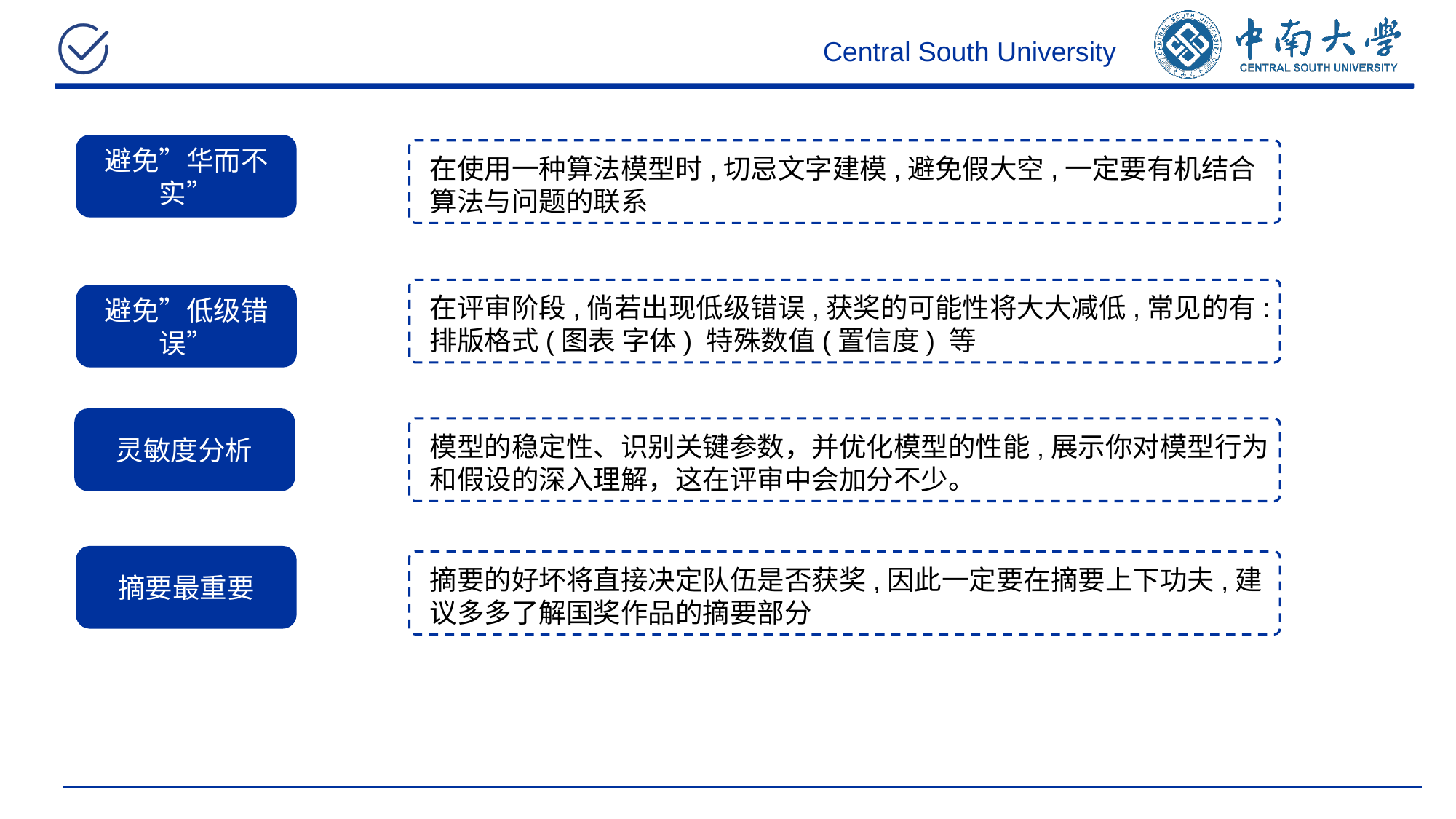

避免”华而不实”

在使用一种算法模型时,切忌文字建模,避免假大空,一定要有机结合算法与问题的联系

避免”低级错误”
在评审阶段,倘若出现低级错误,获奖的可能性将大大减低,常见的有:
排版格式(图表 字体) 特殊数值(置信度) 等
灵敏度分析

模型的稳定性、识别关键参数，并优化模型的性能,展示你对模型行为和假设的深入理解，这在评审中会加分不少。
摘要最重要

摘要的好坏将直接决定队伍是否获奖,因此一定要在摘要上下功夫,建议多多了解国奖作品的摘要部分